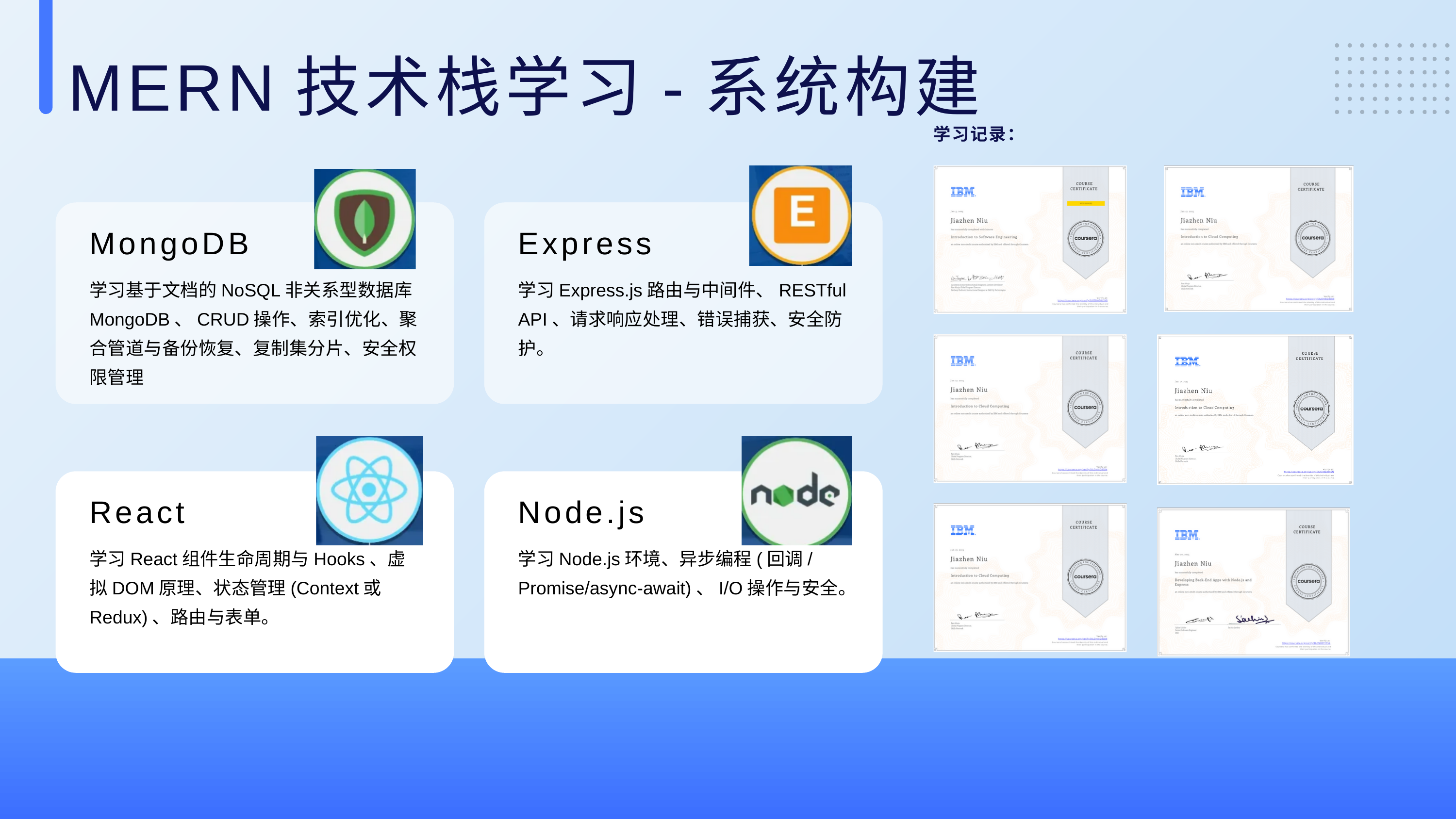

MERN技术栈学习-系统构建

学习记录：

MongoDB
Express
学习基于文档的NoSQL非关系型数据库MongoDB、CRUD操作、索引优化、聚合管道与备份恢复、复制集分片、安全权限管理
学习Express.js路由与中间件、RESTful API、请求响应处理、错误捕获、安全防护。

React
Node.js

学习React组件生命周期与Hooks、虚拟DOM原理、状态管理(Context或Redux)、路由与表单。
学习Node.js环境、异步编程(回调/Promise/async‑await)、I/O操作与安全。